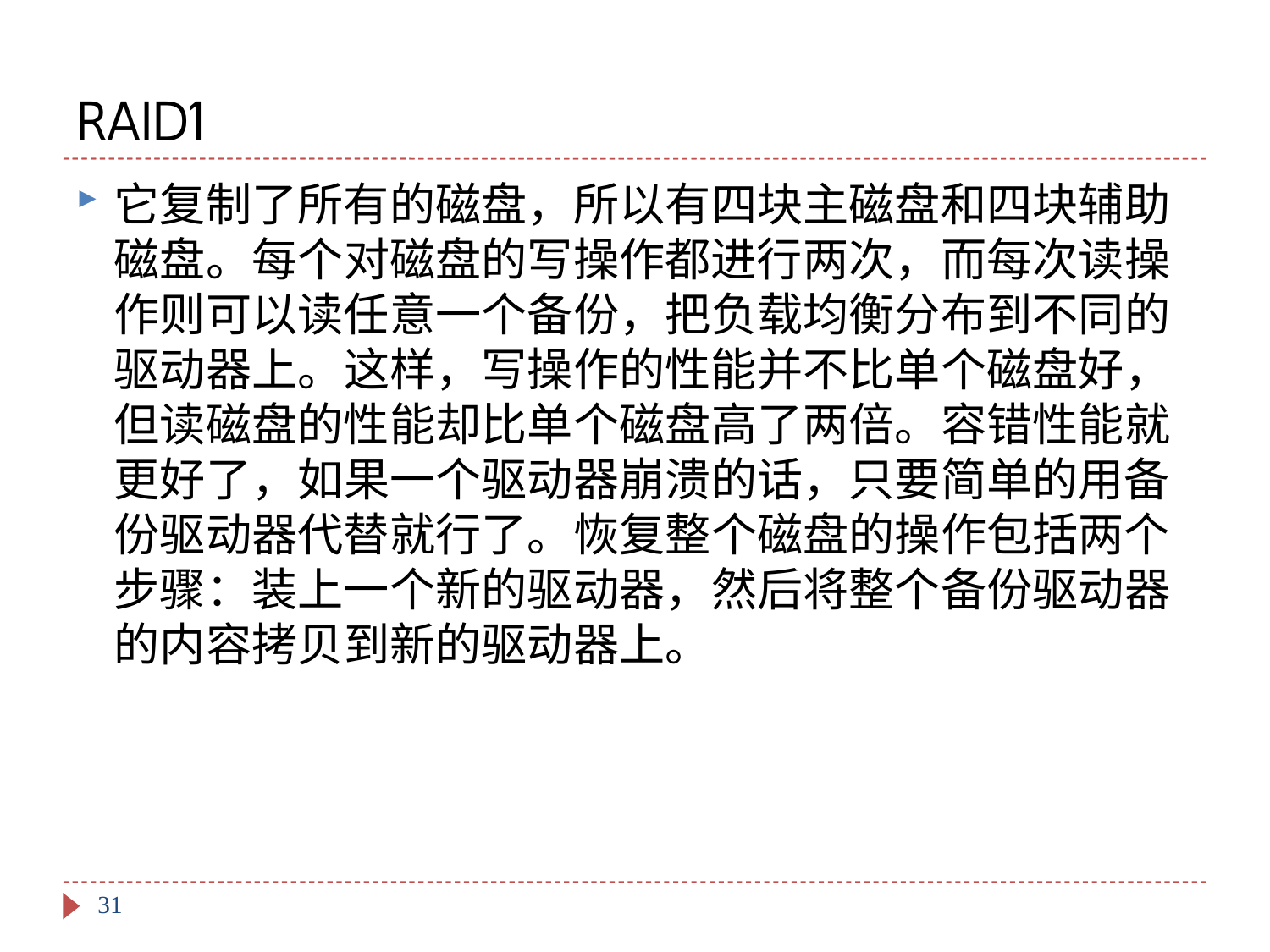

# RAID1
它复制了所有的磁盘，所以有四块主磁盘和四块辅助磁盘。每个对磁盘的写操作都进行两次，而每次读操作则可以读任意一个备份，把负载均衡分布到不同的驱动器上。这样，写操作的性能并不比单个磁盘好，但读磁盘的性能却比单个磁盘高了两倍。容错性能就更好了，如果一个驱动器崩溃的话，只要简单的用备份驱动器代替就行了。恢复整个磁盘的操作包括两个步骤：装上一个新的驱动器，然后将整个备份驱动器的内容拷贝到新的驱动器上。

31